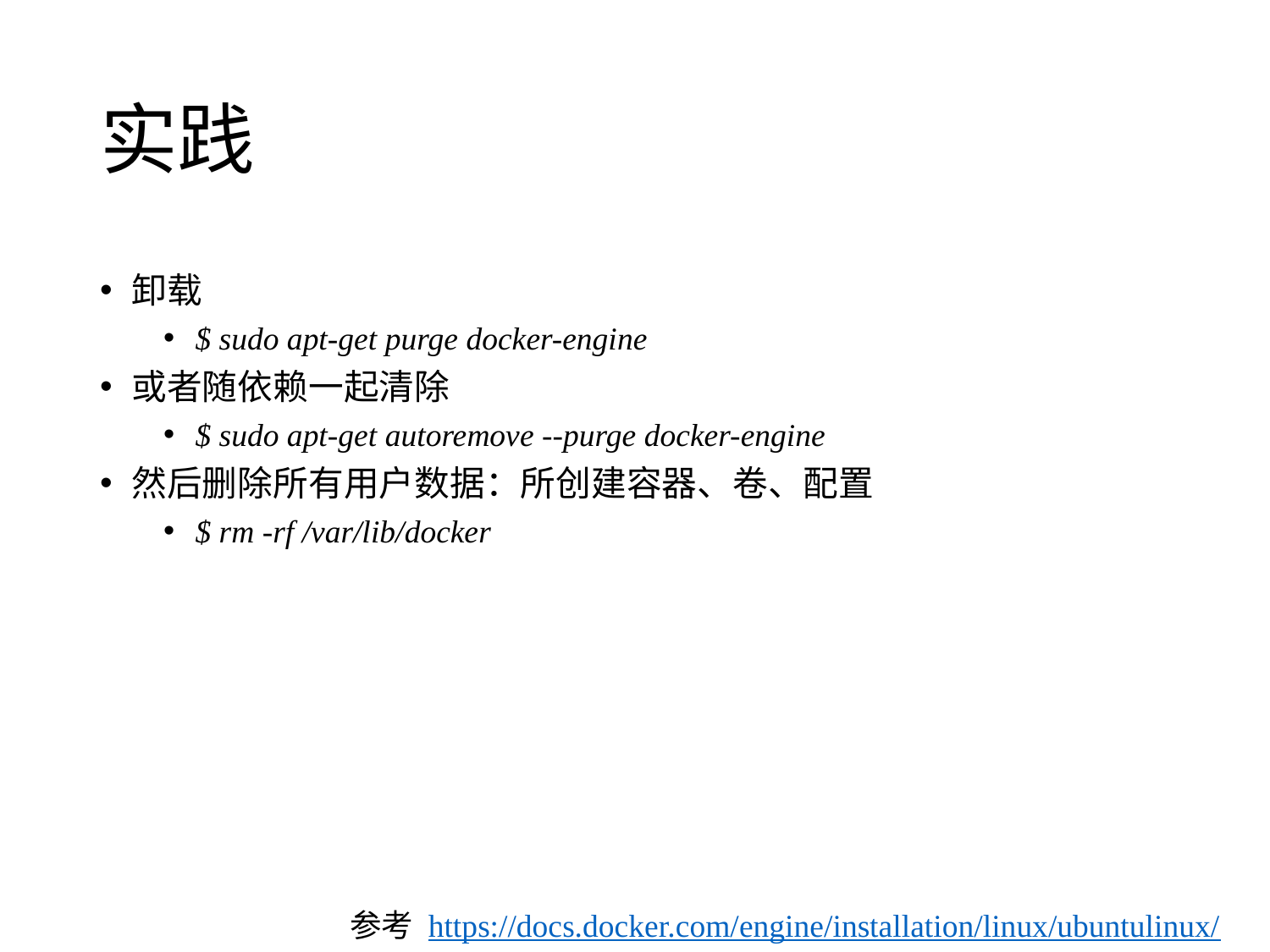

# 实践
卸载
$ sudo apt-get purge docker-engine
或者随依赖一起清除
$ sudo apt-get autoremove --purge docker-engine
然后删除所有用户数据：所创建容器、卷、配置
$ rm -rf /var/lib/docker
参考 https://docs.docker.com/engine/installation/linux/ubuntulinux/